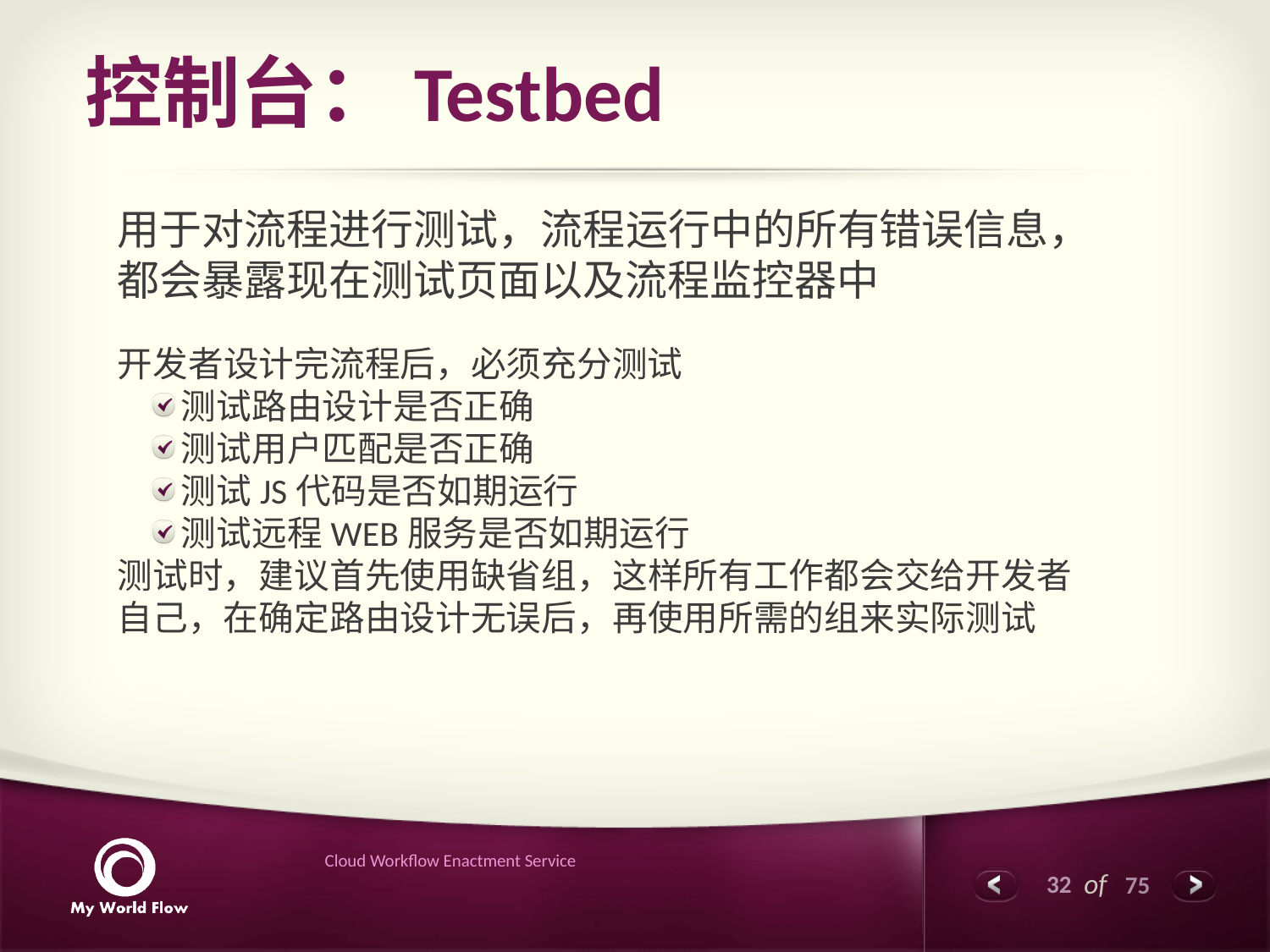

# 控制台：Testbed
用于对流程进行测试，流程运行中的所有错误信息，都会暴露现在测试页面以及流程监控器中

开发者设计完流程后，必须充分测试
测试路由设计是否正确
测试用户匹配是否正确
测试JS代码是否如期运行
测试远程WEB服务是否如期运行
测试时，建议首先使用缺省组，这样所有工作都会交给开发者自己，在确定路由设计无误后，再使用所需的组来实际测试